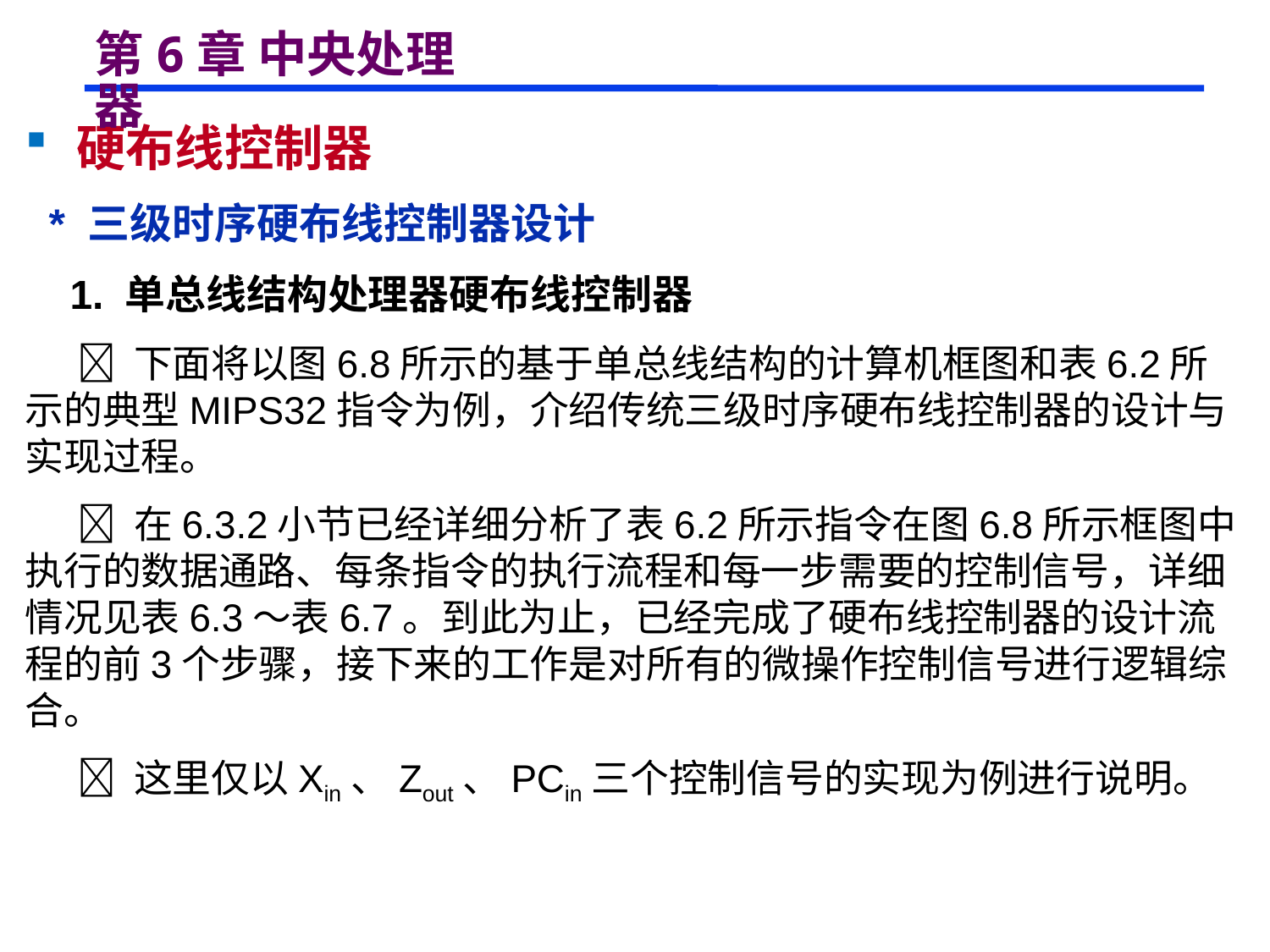

# 第6章 中央处理器
 硬布线控制器
  * 三级时序硬布线控制器设计
    1. 单总线结构处理器硬布线控制器
      • 下面将以图6.8所示的基于单总线结构的计算机框图和表6.2所示的典型MIPS32指令为例，介绍传统三级时序硬布线控制器的设计与实现过程。
      • 在6.3.2小节已经详细分析了表6.2所示指令在图6.8所示框图中执行的数据通路、每条指令的执行流程和每一步需要的控制信号，详细情况见表6.3～表6.7。到此为止，已经完成了硬布线控制器的设计流程的前3个步骤，接下来的工作是对所有的微操作控制信号进行逻辑综合。
      • 这里仅以Xin、Zout、PCin三个控制信号的实现为例进行说明。